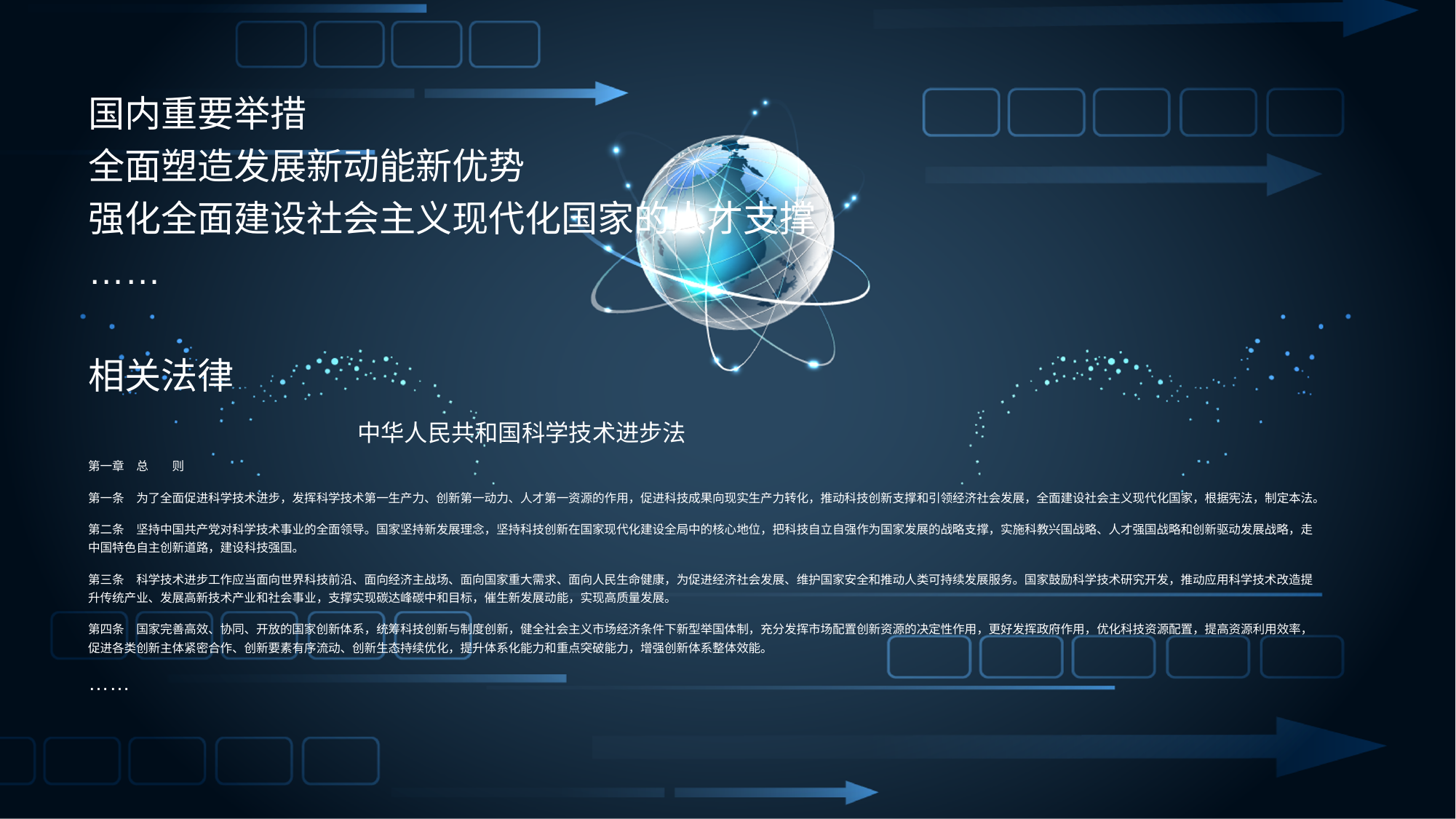

国内重要举措
全面塑造发展新动能新优势
强化全面建设社会主义现代化国家的人才支撑
……

相关法律
                                中华人民共和国科学技术进步法
第一章　总　　则
第一条　为了全面促进科学技术进步，发挥科学技术第一生产力、创新第一动力、人才第一资源的作用，促进科技成果向现实生产力转化，推动科技创新支撑和引领经济社会发展，全面建设社会主义现代化国家，根据宪法，制定本法。
第二条　坚持中国共产党对科学技术事业的全面领导。国家坚持新发展理念，坚持科技创新在国家现代化建设全局中的核心地位，把科技自立自强作为国家发展的战略支撑，实施科教兴国战略、人才强国战略和创新驱动发展战略，走中国特色自主创新道路，建设科技强国。
第三条　科学技术进步工作应当面向世界科技前沿、面向经济主战场、面向国家重大需求、面向人民生命健康，为促进经济社会发展、维护国家安全和推动人类可持续发展服务。国家鼓励科学技术研究开发，推动应用科学技术改造提升传统产业、发展高新技术产业和社会事业，支撑实现碳达峰碳中和目标，催生新发展动能，实现高质量发展。
第四条　国家完善高效、协同、开放的国家创新体系，统筹科技创新与制度创新，健全社会主义市场经济条件下新型举国体制，充分发挥市场配置创新资源的决定性作用，更好发挥政府作用，优化科技资源配置，提高资源利用效率，促进各类创新主体紧密合作、创新要素有序流动、创新生态持续优化，提升体系化能力和重点突破能力，增强创新体系整体效能。
……